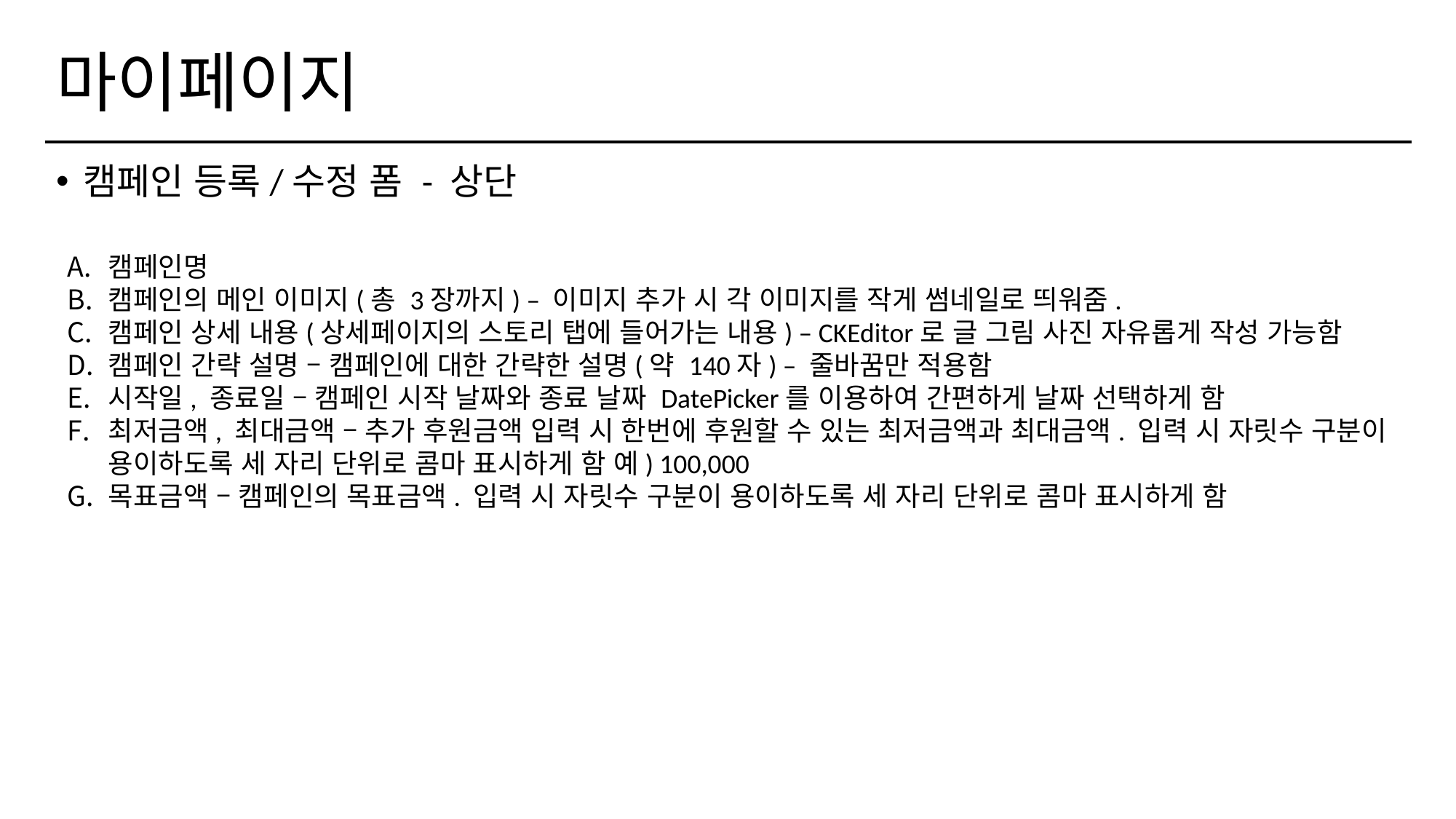

# 마이페이지
캠페인 등록/수정 폼 - 상단
캠페인명
캠페인의 메인 이미지(총 3장까지) – 이미지 추가 시 각 이미지를 작게 썸네일로 띄워줌.
캠페인 상세 내용(상세페이지의 스토리 탭에 들어가는 내용) – CKEditor로 글 그림 사진 자유롭게 작성 가능함
캠페인 간략 설명 – 캠페인에 대한 간략한 설명(약 140자) – 줄바꿈만 적용함
시작일, 종료일 – 캠페인 시작 날짜와 종료 날짜 DatePicker를 이용하여 간편하게 날짜 선택하게 함
최저금액, 최대금액 – 추가 후원금액 입력 시 한번에 후원할 수 있는 최저금액과 최대금액. 입력 시 자릿수 구분이 용이하도록 세 자리 단위로 콤마 표시하게 함 예) 100,000
목표금액 – 캠페인의 목표금액. 입력 시 자릿수 구분이 용이하도록 세 자리 단위로 콤마 표시하게 함